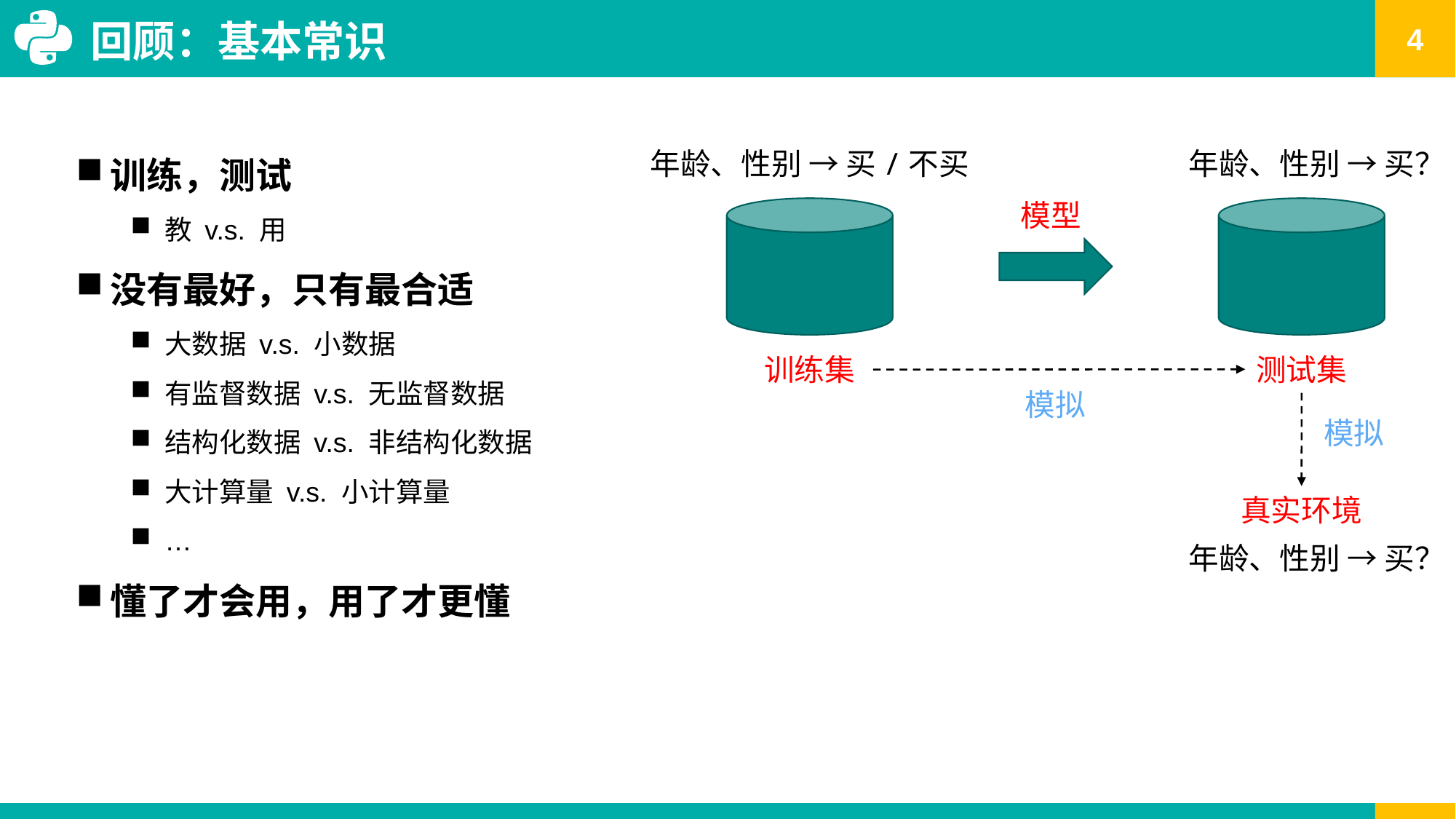

回顾：基本常识
训练，测试
教 v.s. 用
没有最好，只有最合适
大数据 v.s. 小数据
有监督数据 v.s. 无监督数据
结构化数据 v.s. 非结构化数据
大计算量 v.s. 小计算量
…
懂了才会用，用了才更懂
年龄、性别 → 买/不买
年龄、性别 → 买？
模型

训练集
测试集
模拟
模拟
真实环境
年龄、性别 → 买？